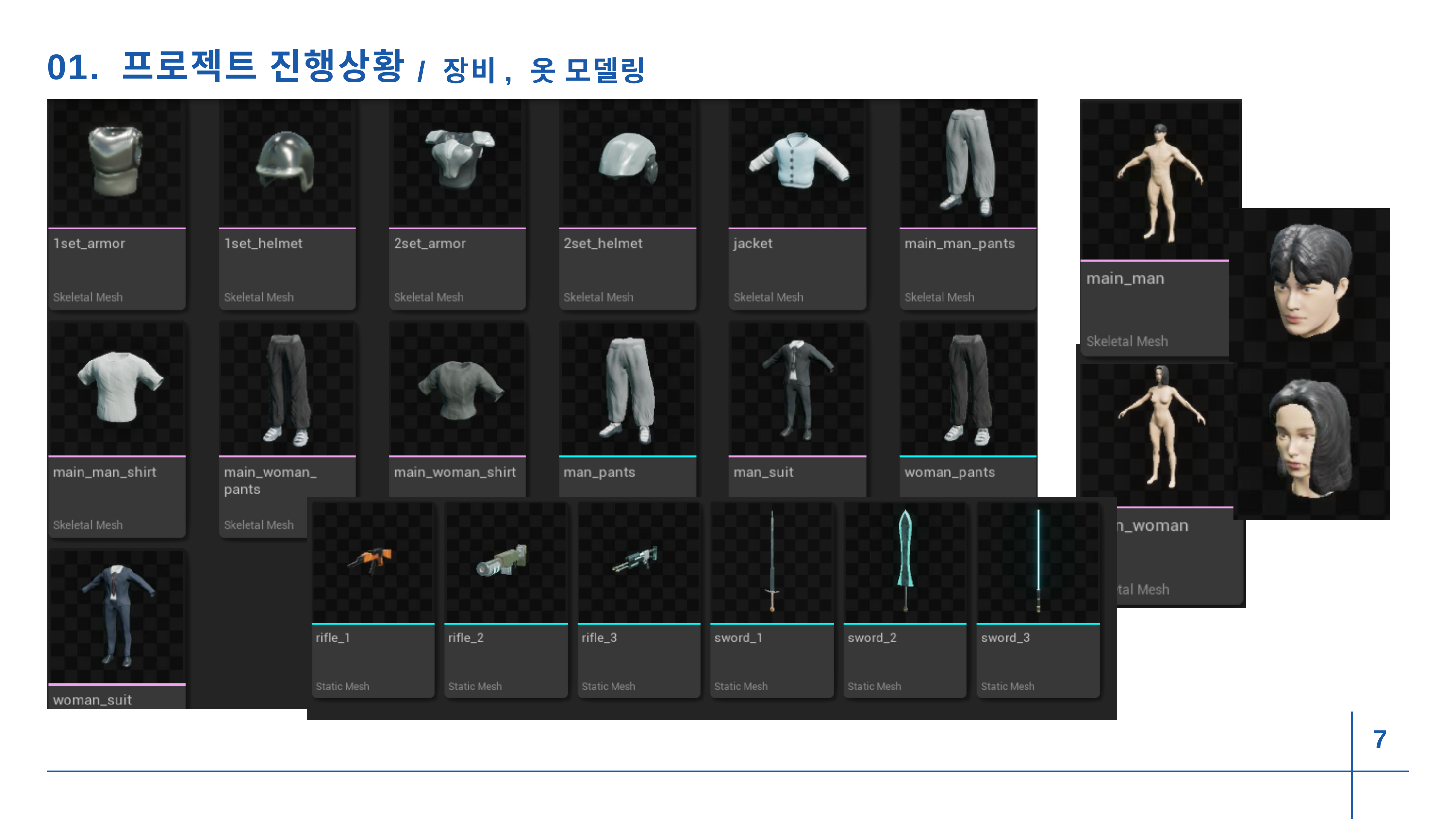

01. 프로젝트 진행상황
/ 장비, 옷 모델링

7